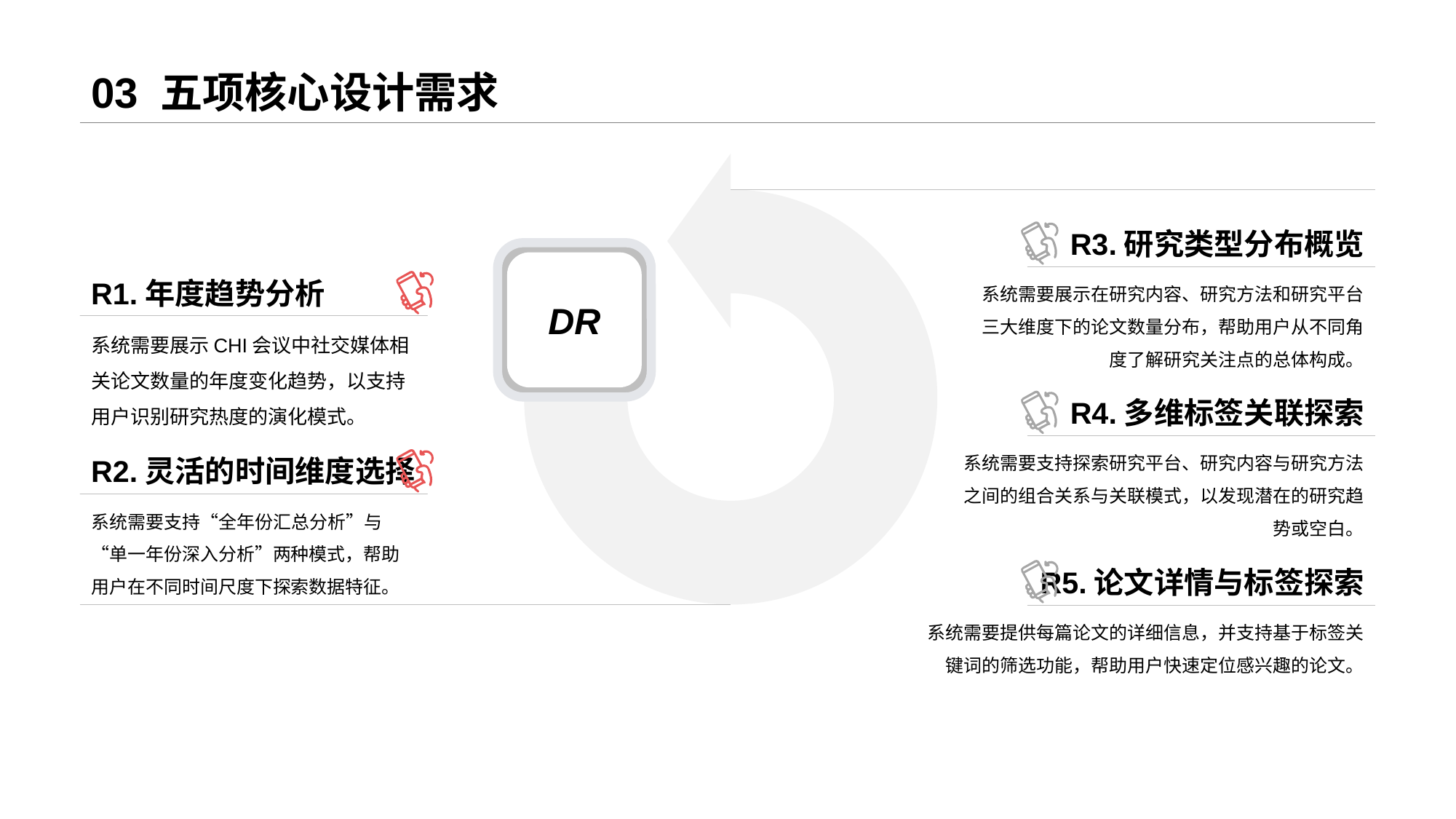

# 03 五项核心设计需求

R3.研究类型分布概览

系统需要展示在研究内容、研究方法和研究平台三大维度下的论文数量分布，帮助用户从不同角度了解研究关注点的总体构成。

DR
R1.年度趋势分析

系统需要展示CHI会议中社交媒体相关论文数量的年度变化趋势，以支持用户识别研究热度的演化模式。
R4.多维标签关联探索

系统需要支持探索研究平台、研究内容与研究方法之间的组合关系与关联模式，以发现潜在的研究趋势或空白。
R2.灵活的时间维度选择

系统需要支持“全年份汇总分析”与“单一年份深入分析”两种模式，帮助用户在不同时间尺度下探索数据特征。
R5.论文详情与标签探索

系统需要提供每篇论文的详细信息，并支持基于标签关键词的筛选功能，帮助用户快速定位感兴趣的论文。